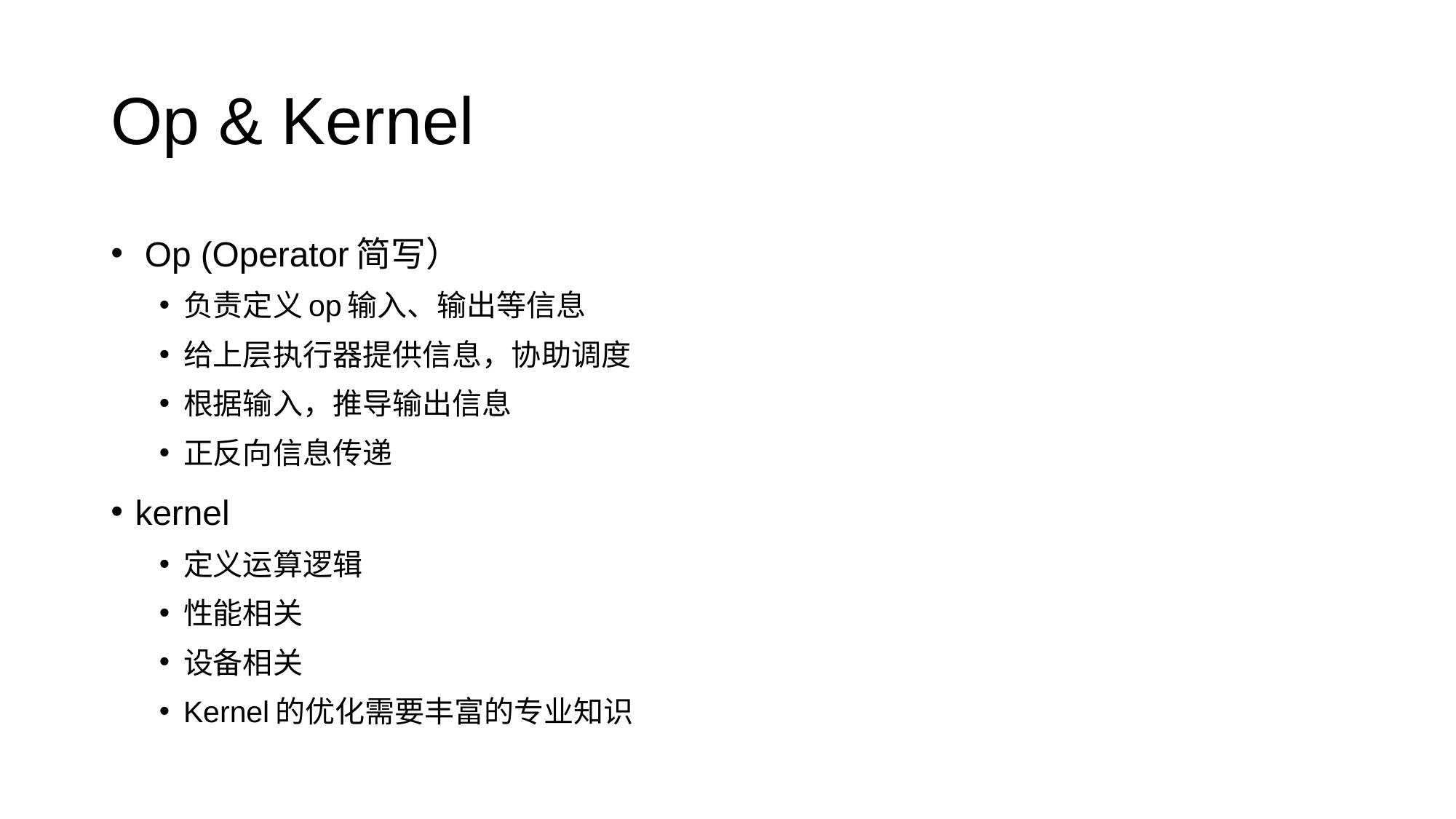

# Op & Kernel
 Op (Operator简写）
负责定义op输入、输出等信息
给上层执行器提供信息，协助调度
根据输入，推导输出信息
正反向信息传递
kernel
定义运算逻辑
性能相关
设备相关
Kernel的优化需要丰富的专业知识